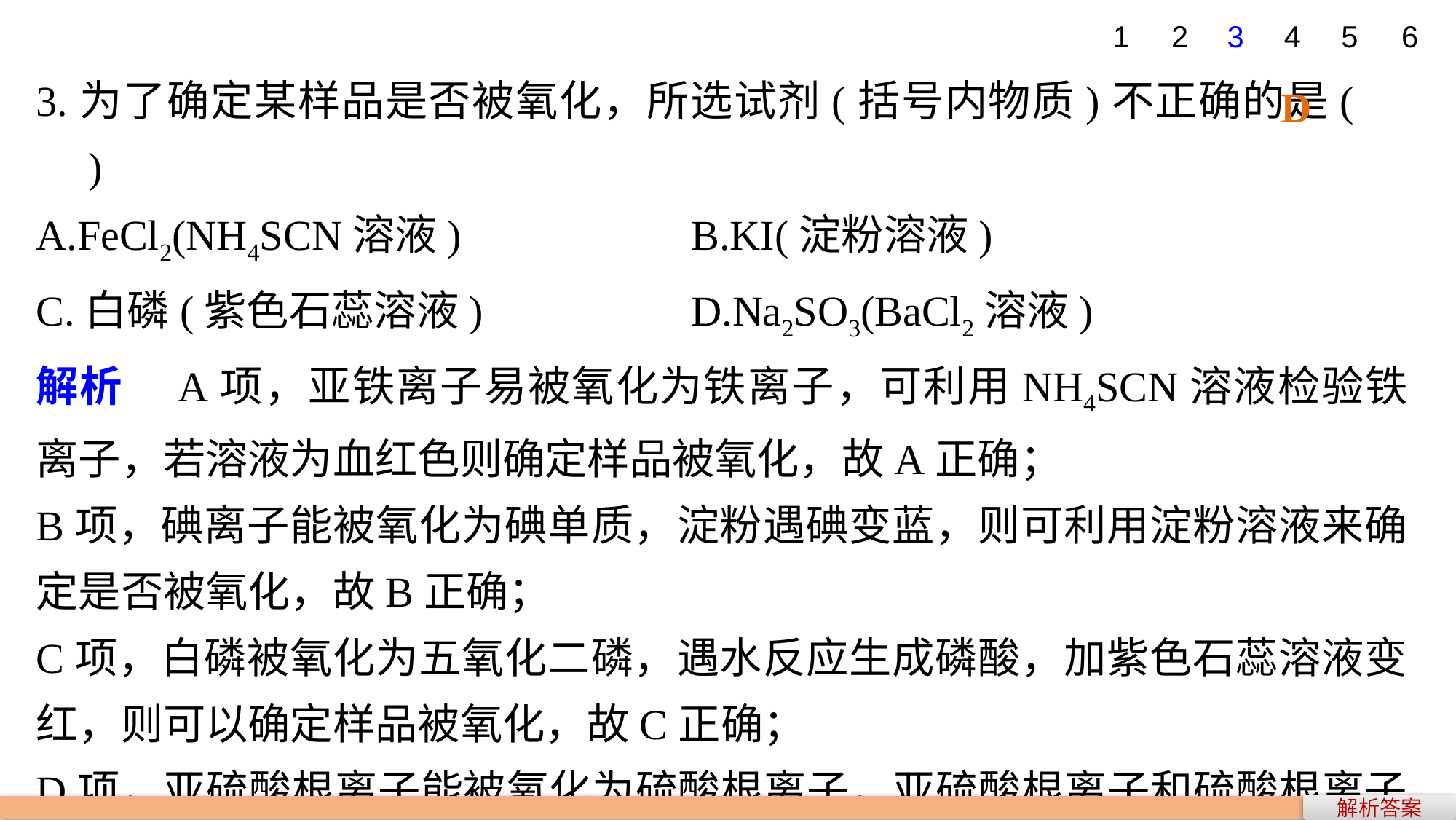

1
2
3
4
5
6
D
3.为了确定某样品是否被氧化，所选试剂(括号内物质)不正确的是(　　)
A.FeCl2(NH4SCN溶液)  		B.KI(淀粉溶液)
C.白磷(紫色石蕊溶液)  		D.Na2SO3(BaCl2溶液)
解析　A项，亚铁离子易被氧化为铁离子，可利用NH4SCN溶液检验铁离子，若溶液为血红色则确定样品被氧化，故A正确；
B项，碘离子能被氧化为碘单质，淀粉遇碘变蓝，则可利用淀粉溶液来确定是否被氧化，故B正确；
C项，白磷被氧化为五氧化二磷，遇水反应生成磷酸，加紫色石蕊溶液变红，则可以确定样品被氧化，故C正确；
D项，亚硫酸根离子能被氧化为硫酸根离子，亚硫酸根离子和硫酸根离子都能与钡离子反应生成沉淀，不能确定样品被氧化，故D错误。
解析答案